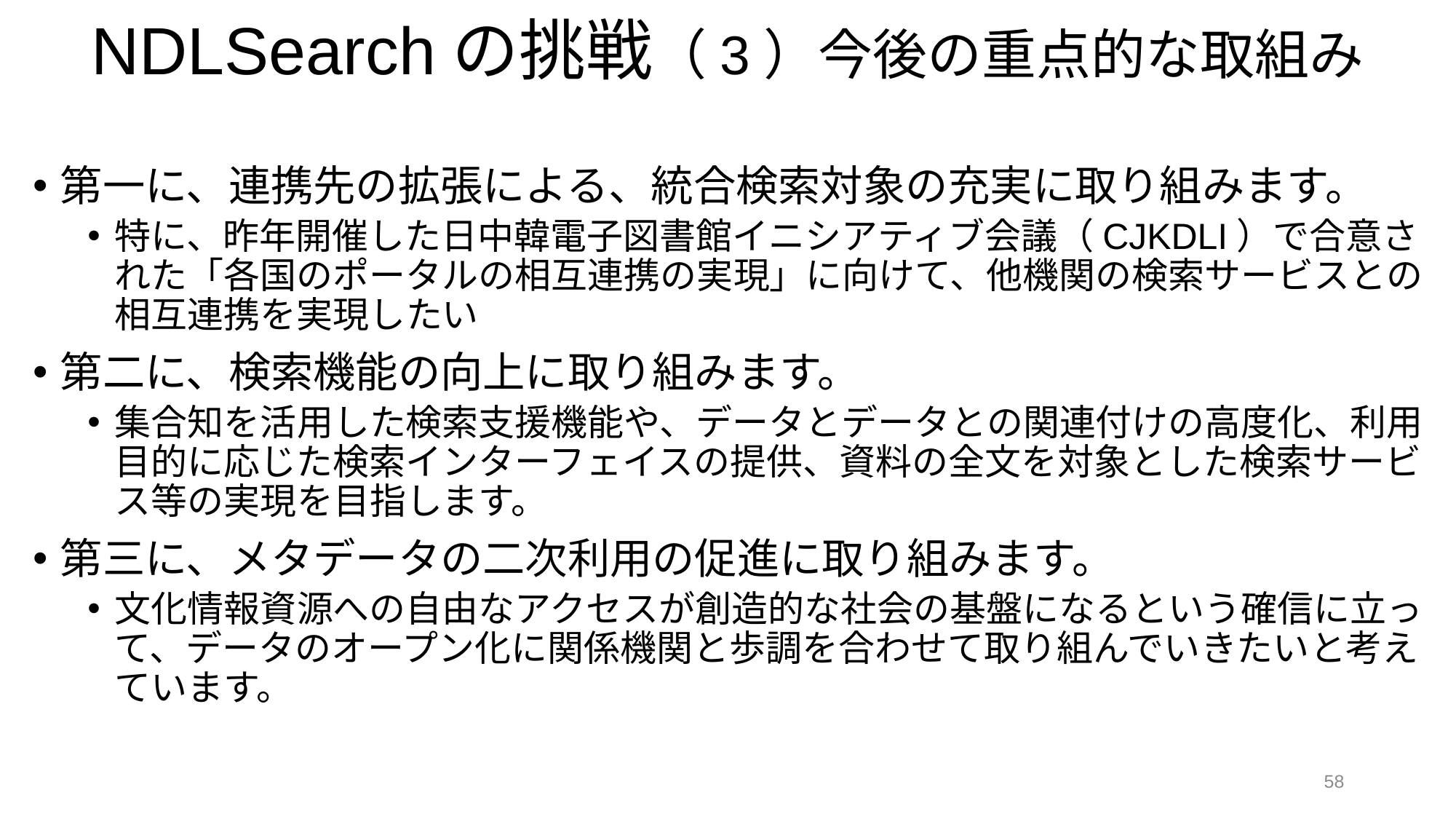

# NDLSearchの挑戦（3）今後の重点的な取組み
第一に、連携先の拡張による、統合検索対象の充実に取り組みます。
特に、昨年開催した日中韓電子図書館イニシアティブ会議（CJKDLI）で合意された「各国のポータルの相互連携の実現」に向けて、他機関の検索サービスとの相互連携を実現したい
第二に、検索機能の向上に取り組みます。
集合知を活用した検索支援機能や、データとデータとの関連付けの高度化、利用目的に応じた検索インターフェイスの提供、資料の全文を対象とした検索サービス等の実現を目指します。
第三に、メタデータの二次利用の促進に取り組みます。
文化情報資源への自由なアクセスが創造的な社会の基盤になるという確信に立って、データのオープン化に関係機関と歩調を合わせて取り組んでいきたいと考えています。

58